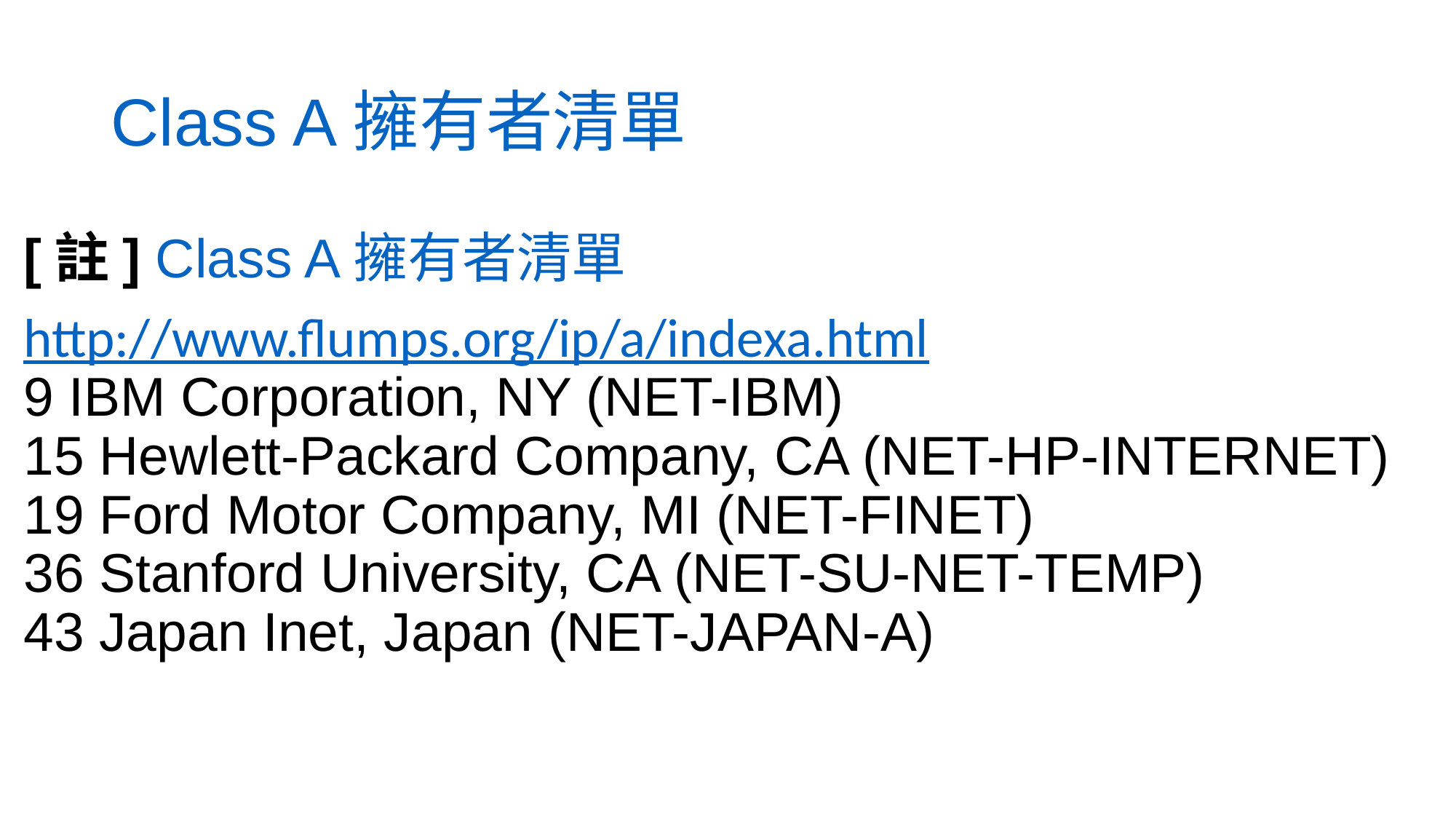

# Class A 擁有者清單
[註] Class A 擁有者清單
http://www.flumps.org/ip/a/indexa.html
9 IBM Corporation, NY (NET-IBM)
15 Hewlett-Packard Company, CA (NET-HP-INTERNET)
19 Ford Motor Company, MI (NET-FINET)
36 Stanford University, CA (NET-SU-NET-TEMP)
43 Japan Inet, Japan (NET-JAPAN-A)